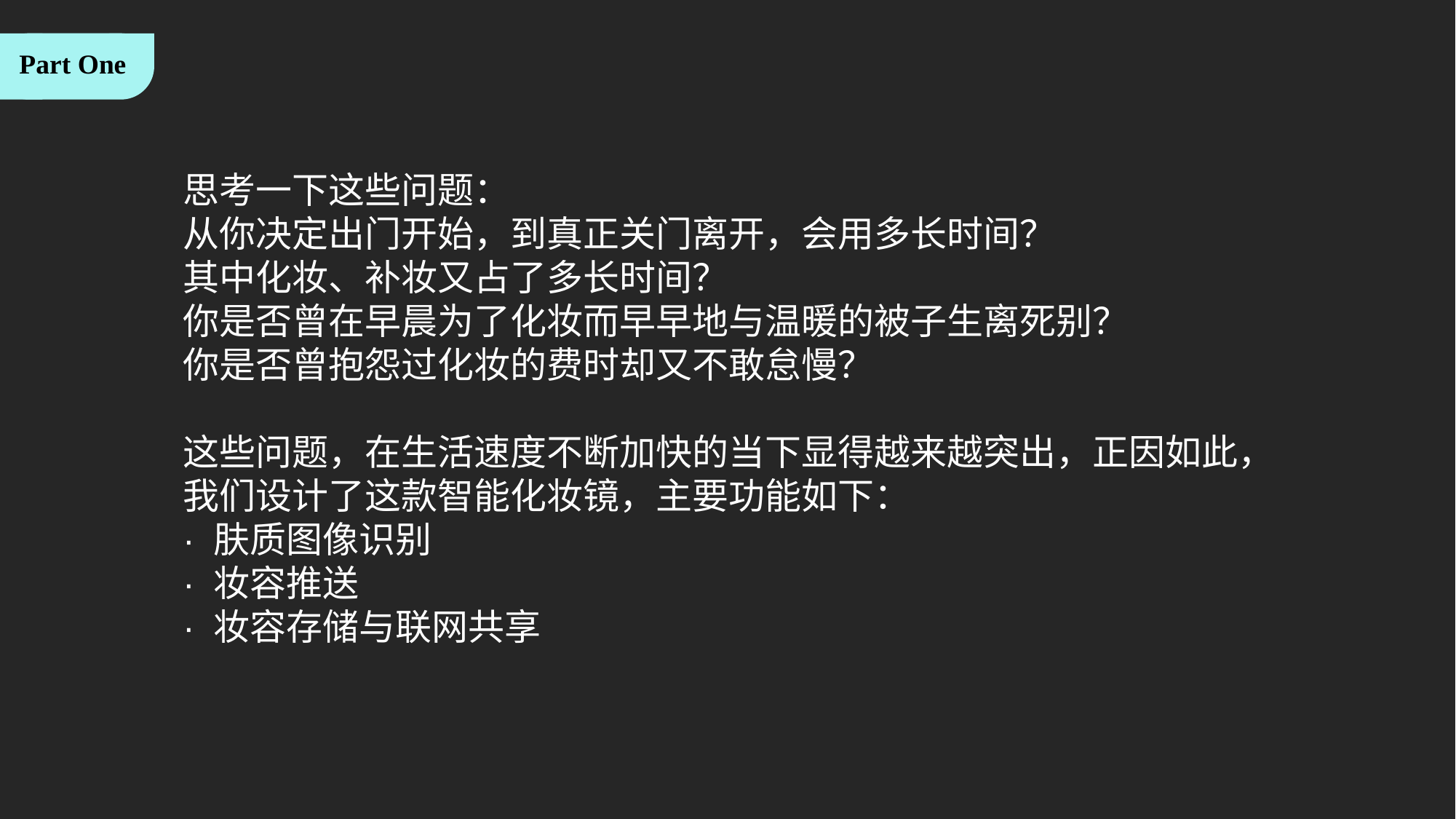

Part One
思考一下这些问题：
从你决定出门开始，到真正关门离开，会用多长时间？
其中化妆、补妆又占了多长时间？
你是否曾在早晨为了化妆而早早地与温暖的被子生离死别？
你是否曾抱怨过化妆的费时却又不敢怠慢？

这些问题，在生活速度不断加快的当下显得越来越突出，正因如此，我们设计了这款智能化妆镜，主要功能如下：
· 肤质图像识别
· 妆容推送
· 妆容存储与联网共享